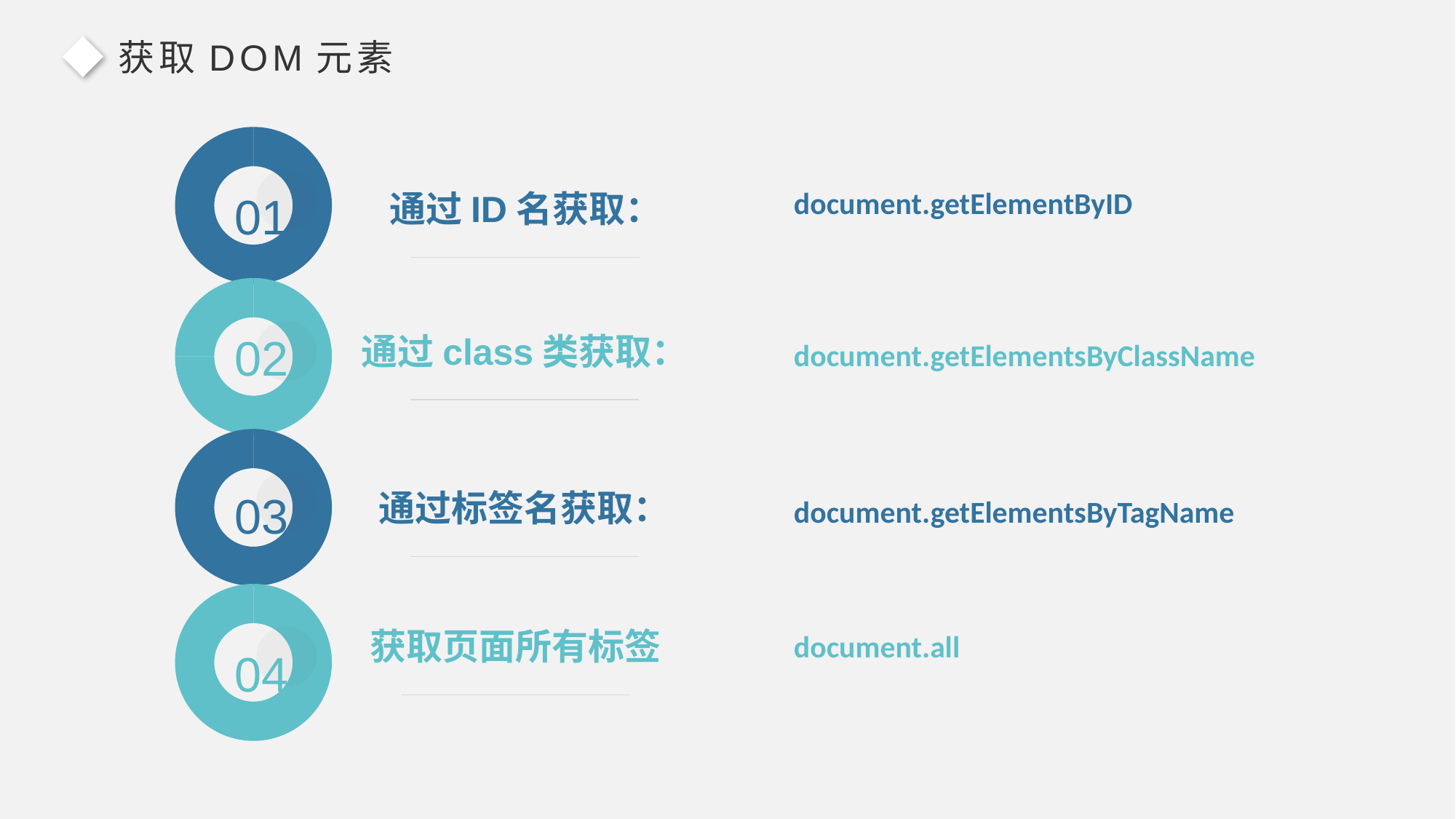

获取DOM元素

### Chart

| Category | Sales |
|---|---|
| 1st Qtr | 75.0 |
| 2nd Qtr | 25.0 |
document.getElementByID
01
通过ID名获取：

### Chart

| Category | Sales |
|---|---|
| 1st Qtr | 75.0 |
| 2nd Qtr | 25.0 |
02
通过class类获取：
document.getElementsByClassName

### Chart

| Category | Sales |
|---|---|
| 1st Qtr | 75.0 |
| 2nd Qtr | 25.0 |
03
通过标签名获取：
document.getElementsByTagName

### Chart

| Category | Sales |
|---|---|
| 1st Qtr | 75.0 |
| 2nd Qtr | 25.0 |
获取页面所有标签
document.all

04